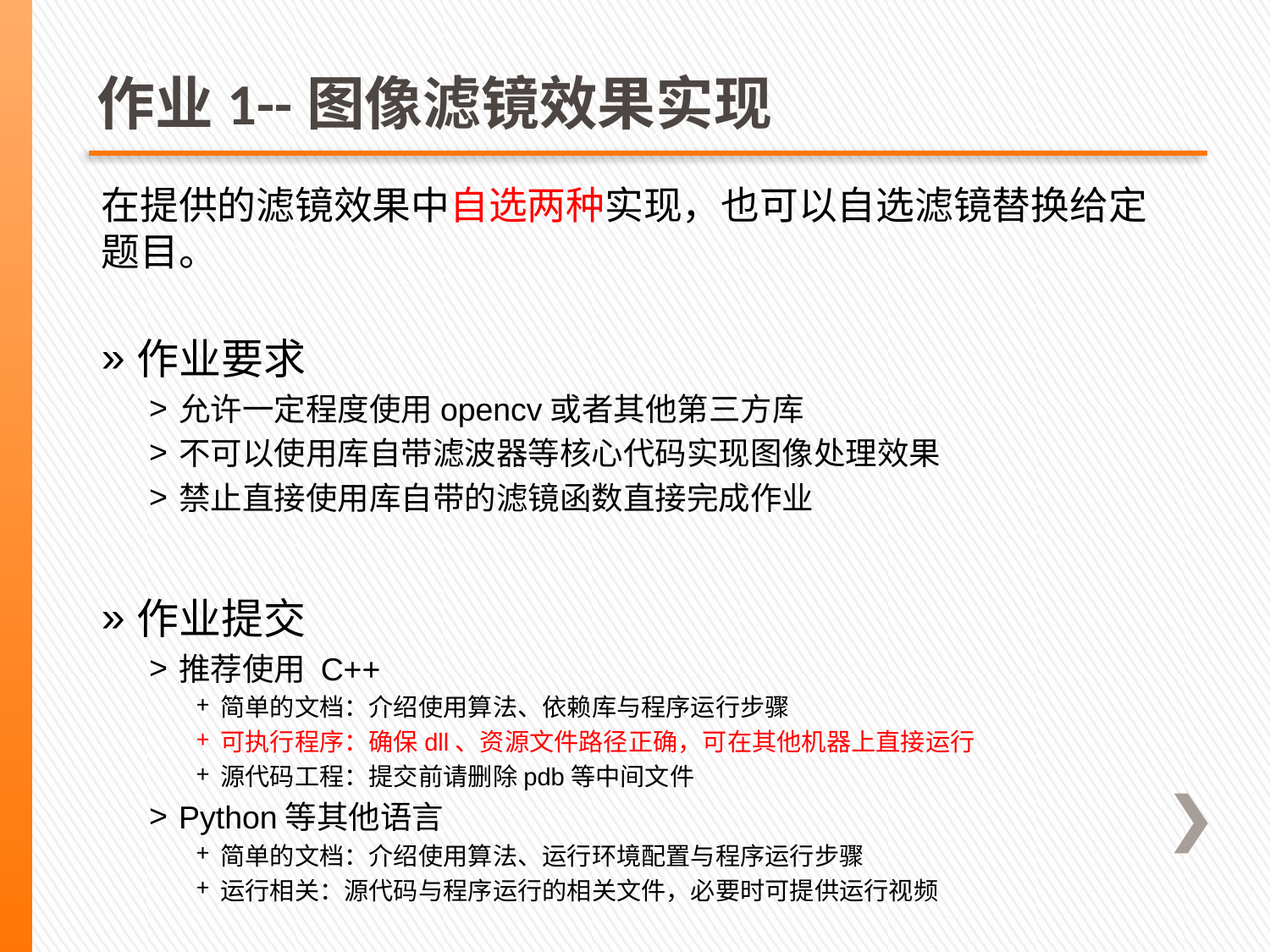

# 作业1--图像滤镜效果实现
在提供的滤镜效果中自选两种实现，也可以自选滤镜替换给定题目。

作业要求
允许一定程度使用opencv或者其他第三方库
不可以使用库自带滤波器等核心代码实现图像处理效果
禁止直接使用库自带的滤镜函数直接完成作业

作业提交
推荐使用 C++
简单的文档：介绍使用算法、依赖库与程序运行步骤
可执行程序：确保dll、资源文件路径正确，可在其他机器上直接运行
源代码工程：提交前请删除pdb等中间文件
Python等其他语言
简单的文档：介绍使用算法、运行环境配置与程序运行步骤
运行相关：源代码与程序运行的相关文件，必要时可提供运行视频